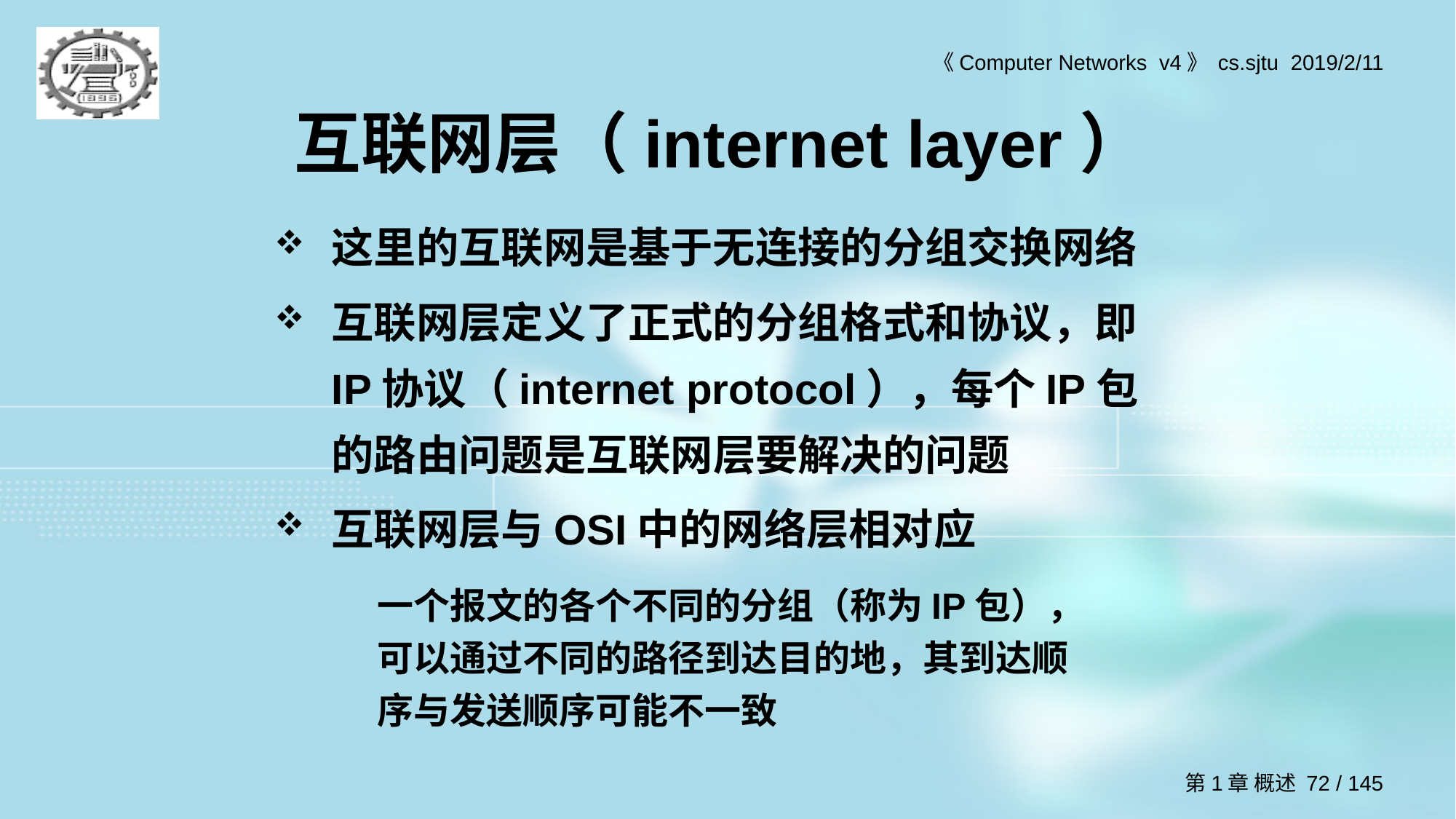

# 互联网层（internet layer）
这里的互联网是基于无连接的分组交换网络
互联网层定义了正式的分组格式和协议，即IP协议（internet protocol），每个IP包的路由问题是互联网层要解决的问题
互联网层与OSI中的网络层相对应
一个报文的各个不同的分组（称为IP包），可以通过不同的路径到达目的地，其到达顺序与发送顺序可能不一致